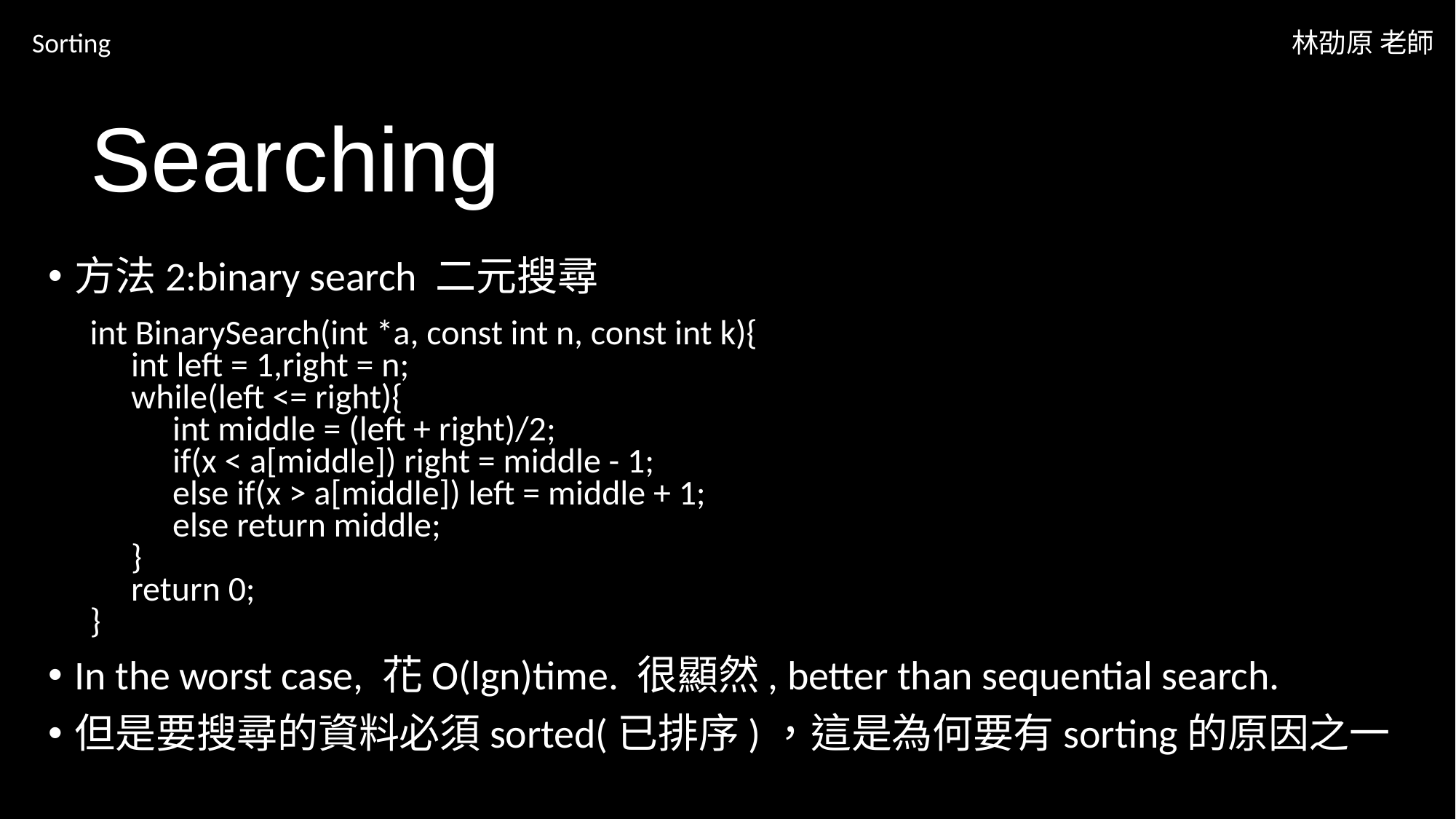

Sorting
林劭原 老師
# Searching
方法2:binary search 二元搜尋
int BinarySearch(int *a, const int n, const int k){
int left = 1,right = n;
while(left <= right){
int middle = (left + right)/2;
if(x < a[middle]) right = middle - 1;
else if(x > a[middle]) left = middle + 1;
else return middle;
}
return 0;
}
In the worst case, 花O(lgn)time. 很顯然, better than sequential search.
但是要搜尋的資料必須sorted(已排序)，這是為何要有sorting的原因之一